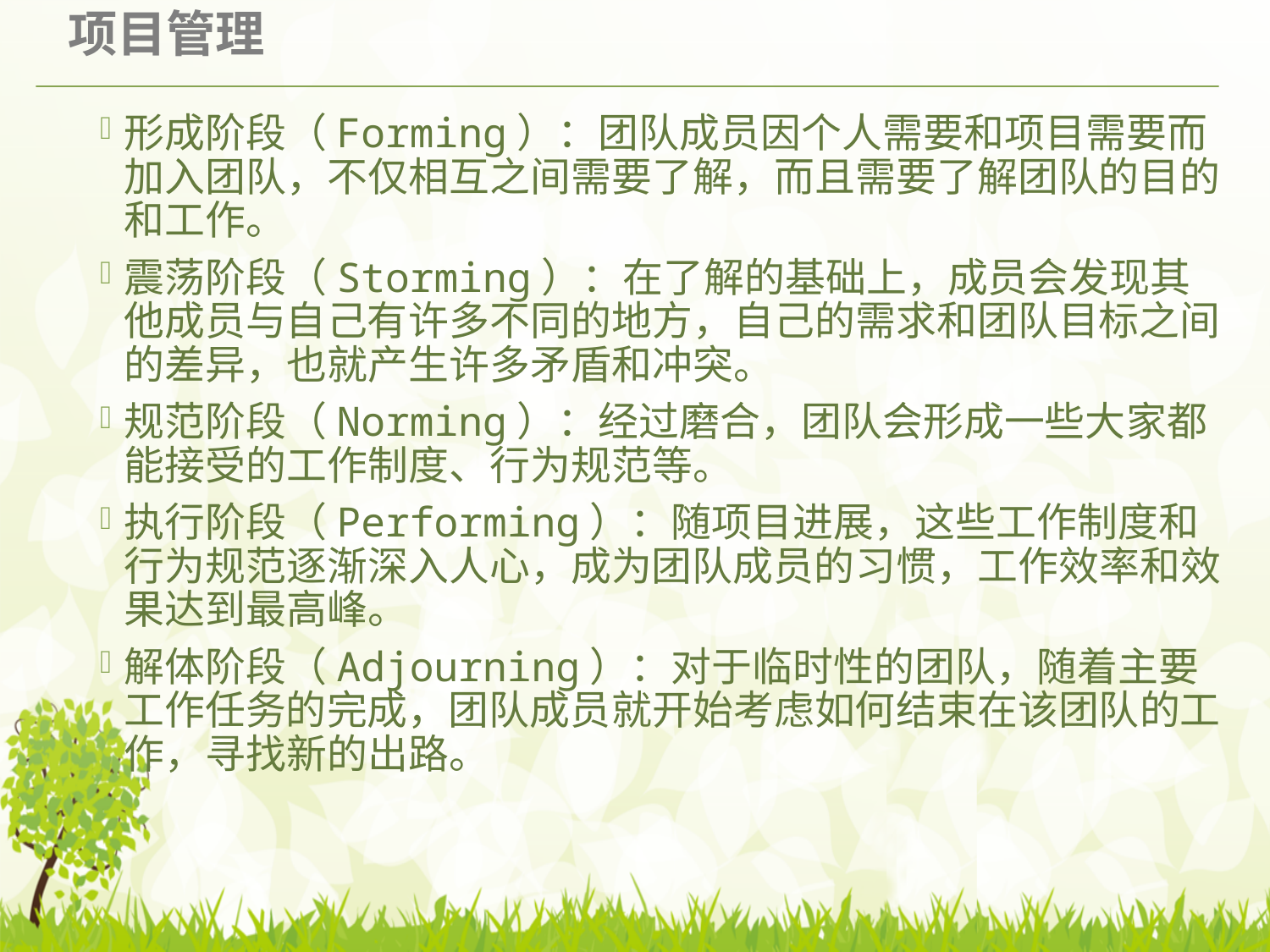

形成阶段（Forming）：团队成员因个人需要和项目需要而加入团队，不仅相互之间需要了解，而且需要了解团队的目的和工作。
震荡阶段（Storming）：在了解的基础上，成员会发现其他成员与自己有许多不同的地方，自己的需求和团队目标之间的差异，也就产生许多矛盾和冲突。
规范阶段（Norming）：经过磨合，团队会形成一些大家都能接受的工作制度、行为规范等。
执行阶段（Performing）：随项目进展，这些工作制度和行为规范逐渐深入人心，成为团队成员的习惯，工作效率和效果达到最高峰。
解体阶段（Adjourning）：对于临时性的团队，随着主要工作任务的完成，团队成员就开始考虑如何结束在该团队的工作，寻找新的出路。